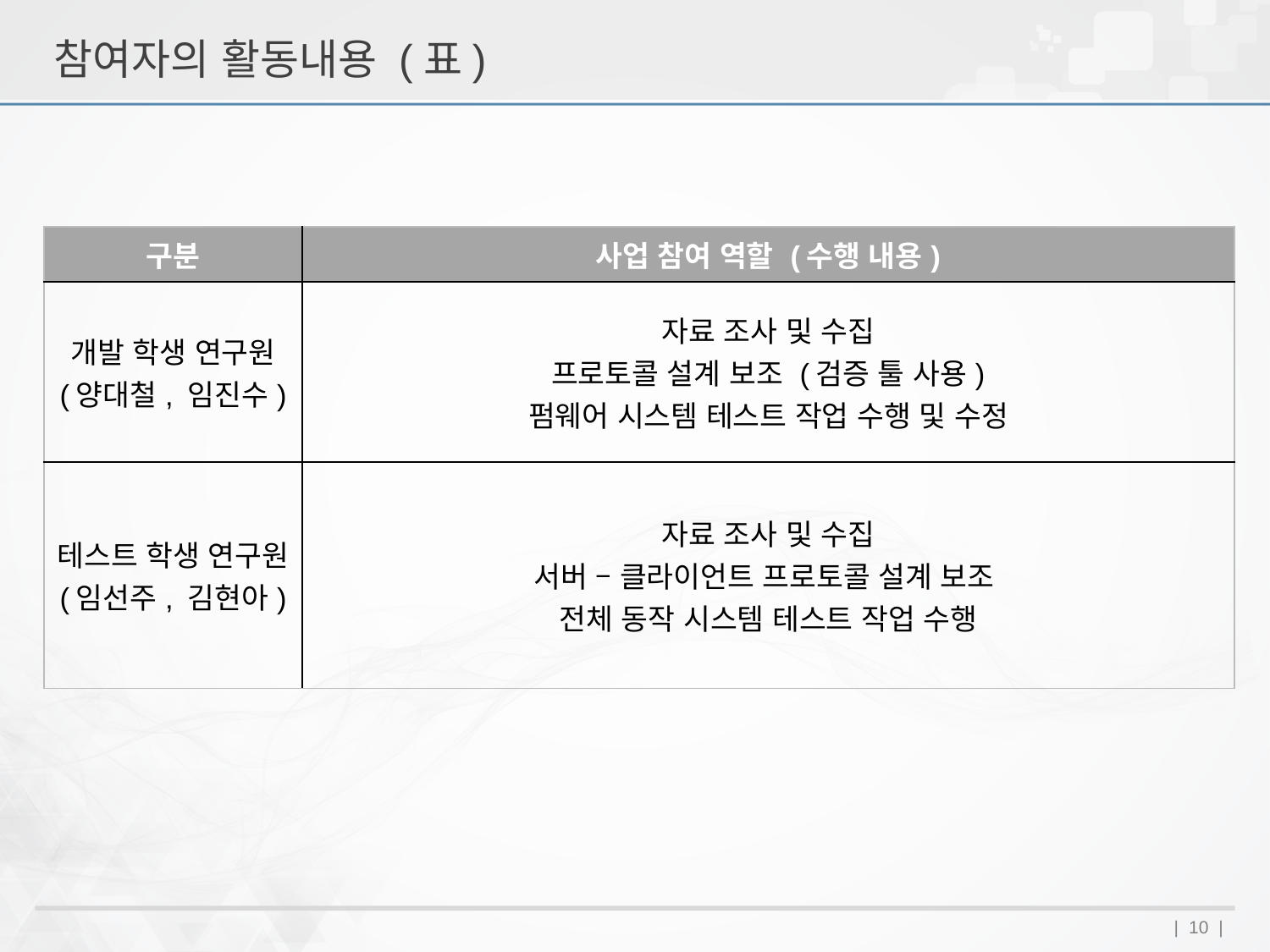

참여자의 활동내용 (표)
| 구분 | 사업 참여 역할 (수행 내용) |
| --- | --- |
| 개발 학생 연구원 (양대철, 임진수) | 자료 조사 및 수집 프로토콜 설계 보조 (검증 툴 사용) 펌웨어 시스템 테스트 작업 수행 및 수정 |
| 테스트 학생 연구원 (임선주, 김현아) | 자료 조사 및 수집 서버 – 클라이언트 프로토콜 설계 보조 전체 동작 시스템 테스트 작업 수행 |